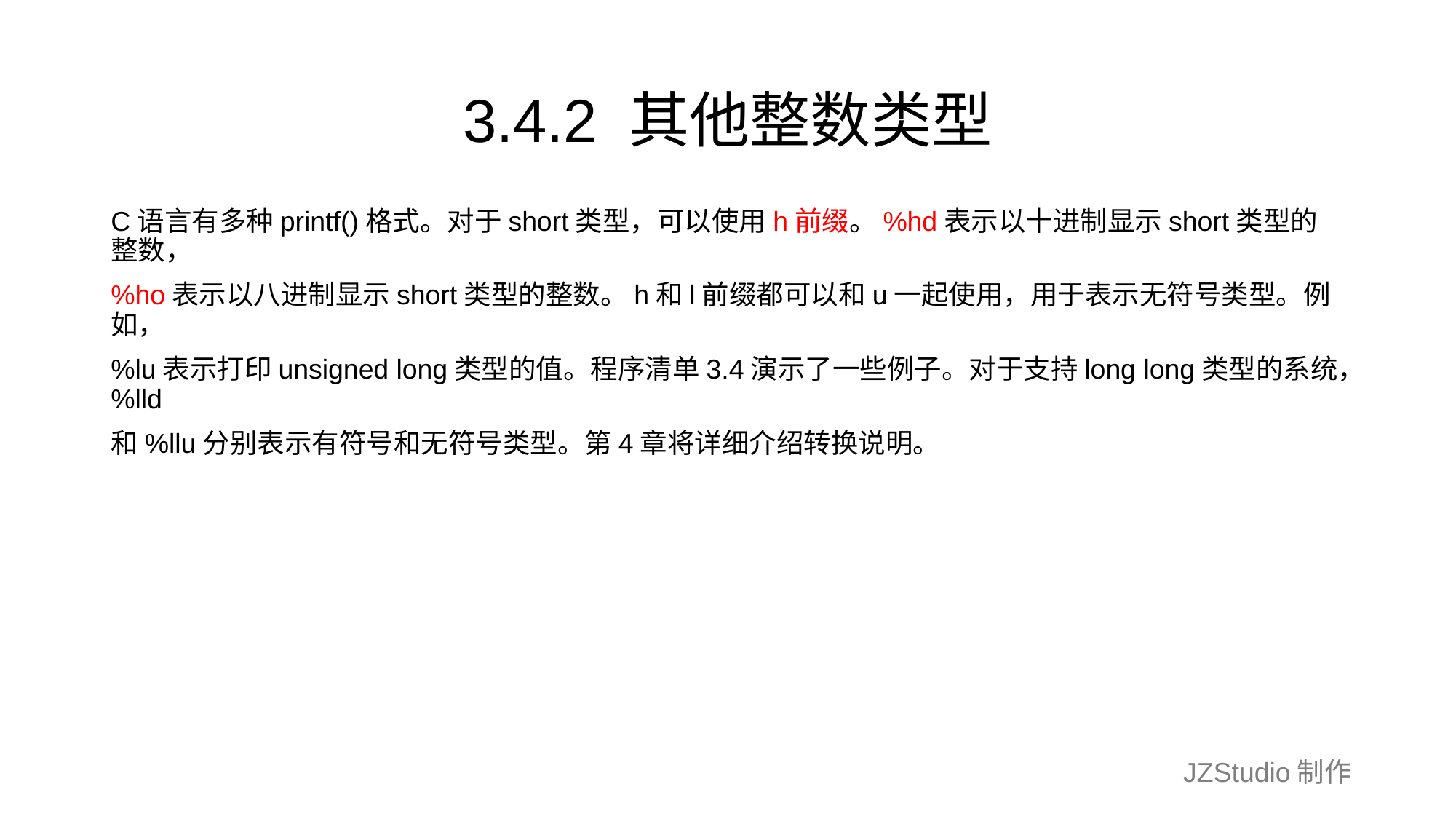

# 3.4.2 其他整数类型
C语言有多种printf()格式。对于short类型，可以使用h前缀。%hd表示以十进制显示short类型的整数，
%ho表示以八进制显示short类型的整数。h和l前缀都可以和u一起使用，用于表示无符号类型。例如，
%lu表示打印unsigned long类型的值。程序清单3.4演示了一些例子。对于支持long long类型的系统，%lld
和%llu分别表示有符号和无符号类型。第4章将详细介绍转换说明。